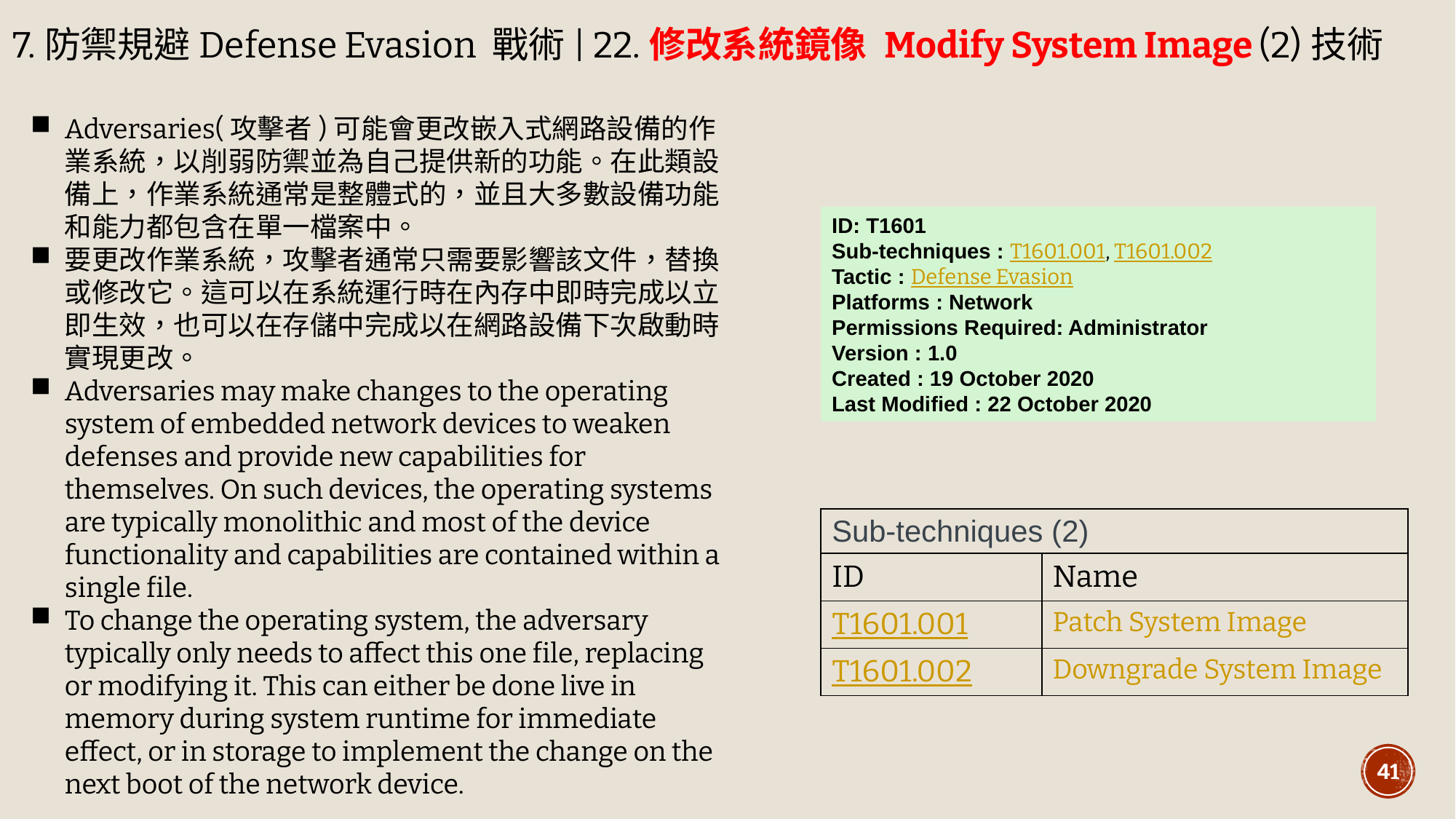

7.防禦規避Defense Evasion 戰術| 22.修改系統鏡像 Modify System Image (2)技術
Adversaries(攻擊者)可能會更改嵌入式網路設備的作業系統，以削弱防禦並為自己提供新的功能。在此類設備上，作業系統通常是整體式的，並且大多數設備功能和能力都包含在單一檔案中。
要更改作業系統，攻擊者通常只需要影響該文件，替換或修改它。這可以在系統運行時在內存中即時完成以立即生效，也可以在存儲中完成以在網路設備下次啟動時實現更改。
Adversaries may make changes to the operating system of embedded network devices to weaken defenses and provide new capabilities for themselves. On such devices, the operating systems are typically monolithic and most of the device functionality and capabilities are contained within a single file.
To change the operating system, the adversary typically only needs to affect this one file, replacing or modifying it. This can either be done live in memory during system runtime for immediate effect, or in storage to implement the change on the next boot of the network device.
ID: T1601
Sub-techniques : T1601.001, T1601.002
Tactic : Defense Evasion
Platforms : Network
Permissions Required: Administrator
Version : 1.0
Created : 19 October 2020
Last Modified : 22 October 2020
| Sub-techniques (2) |  |
| --- | --- |
| ID | Name |
| T1601.001 | Patch System Image |
| T1601.002 | Downgrade System Image |
41